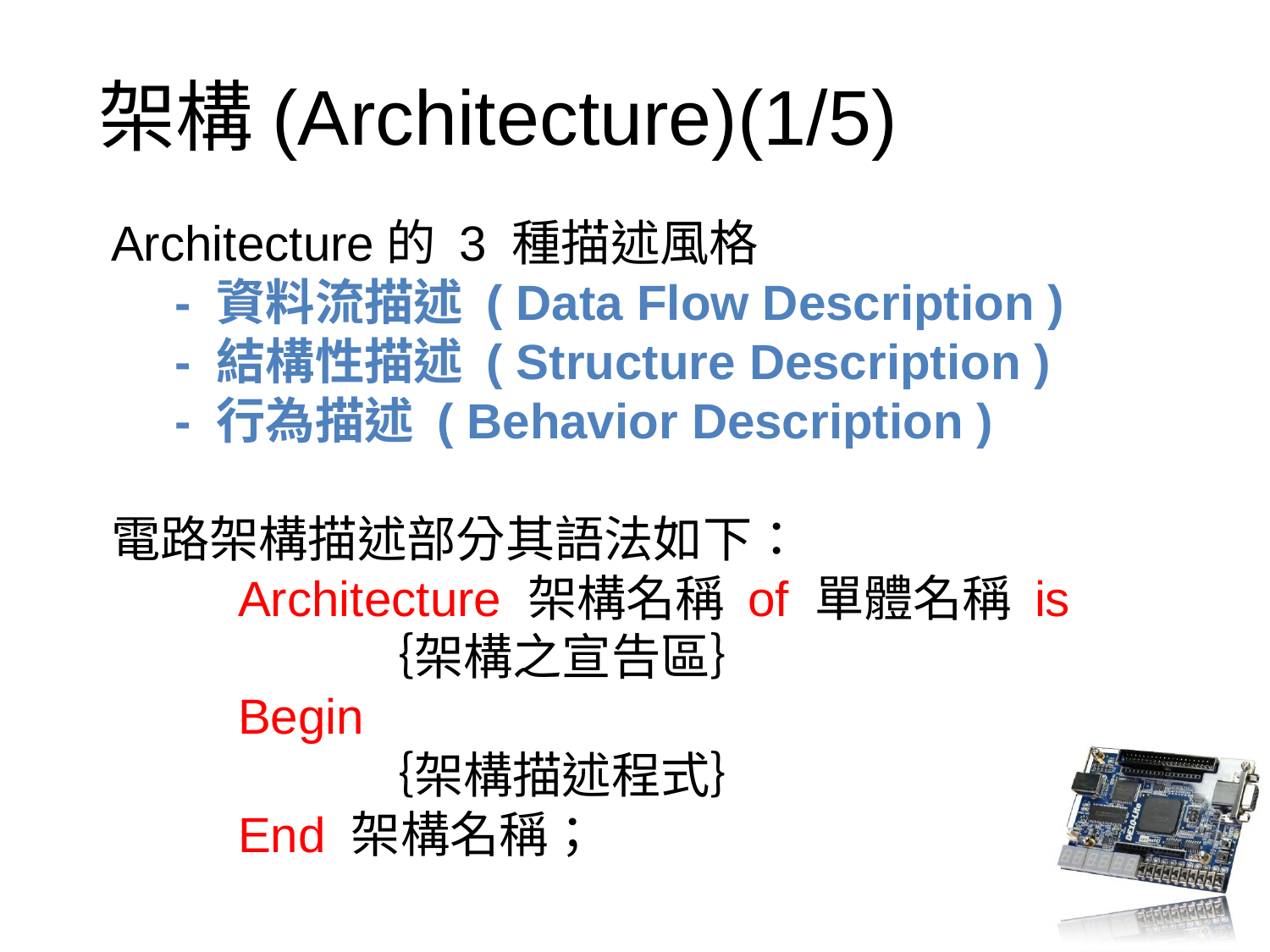

# 架構(Architecture)(1/5)
Architecture的 3 種描述風格
- 資料流描述 ( Data Flow Description )
- 結構性描述 ( Structure Description )
- 行為描述 ( Behavior Description )

電路架構描述部分其語法如下：
	Architecture 架構名稱 of 單體名稱 is
		｛架構之宣告區｝
	Begin
		｛架構描述程式｝
	End 架構名稱；